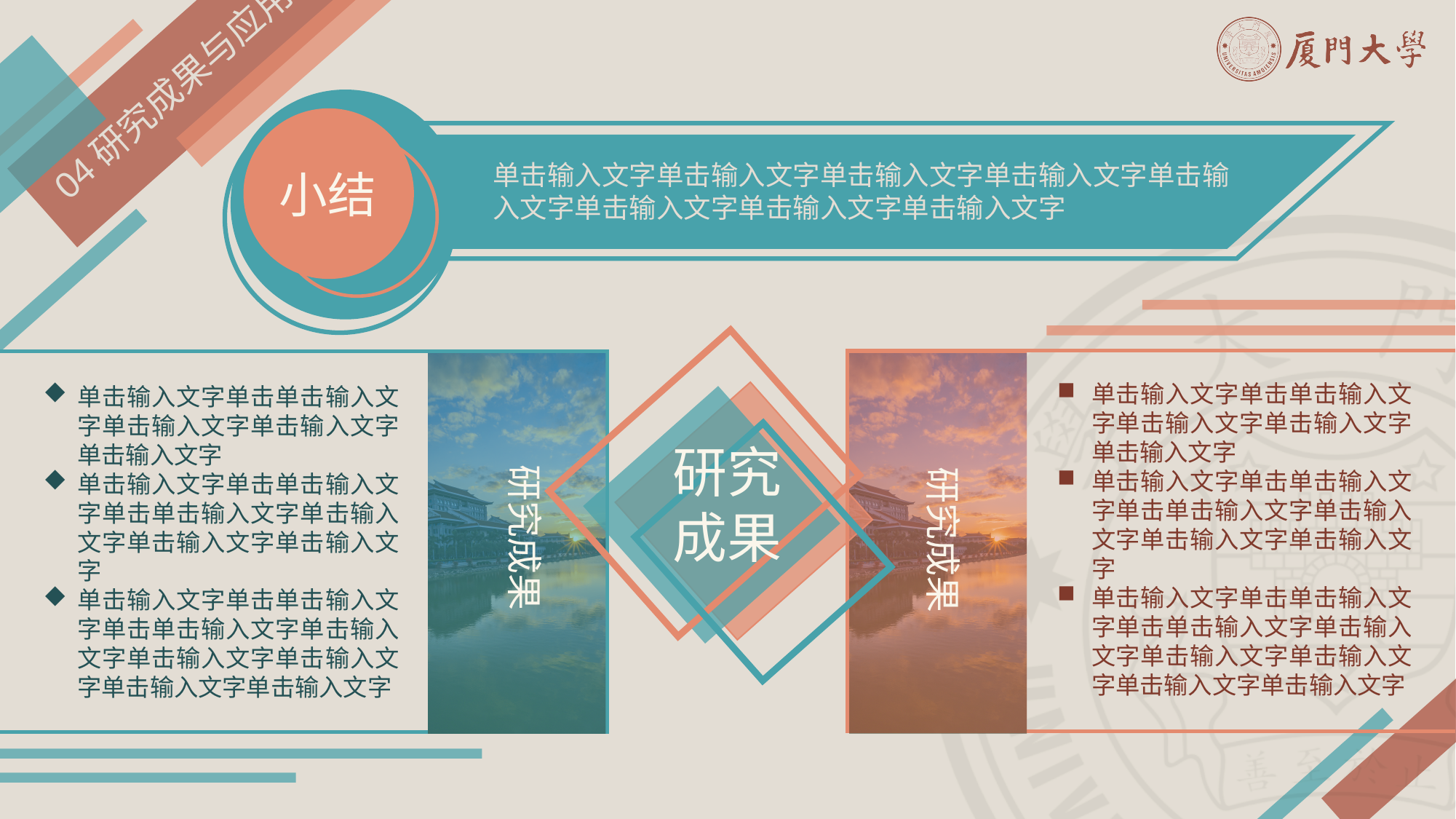

04研究成果与应用

小结

单击输入文字单击输入文字单击输入文字单击输入文字单击输入文字单击输入文字单击输入文字单击输入文字

单击输入文字单击单击输入文字单击输入文字单击输入文字单击输入文字
单击输入文字单击单击输入文字单击单击输入文字单击输入文字单击输入文字单击输入文字
单击输入文字单击单击输入文字单击单击输入文字单击输入文字单击输入文字单击输入文字单击输入文字单击输入文字
单击输入文字单击单击输入文字单击输入文字单击输入文字单击输入文字
单击输入文字单击单击输入文字单击单击输入文字单击输入文字单击输入文字单击输入文字
单击输入文字单击单击输入文字单击单击输入文字单击输入文字单击输入文字单击输入文字单击输入文字单击输入文字

研究成果
研究成果
研究成果